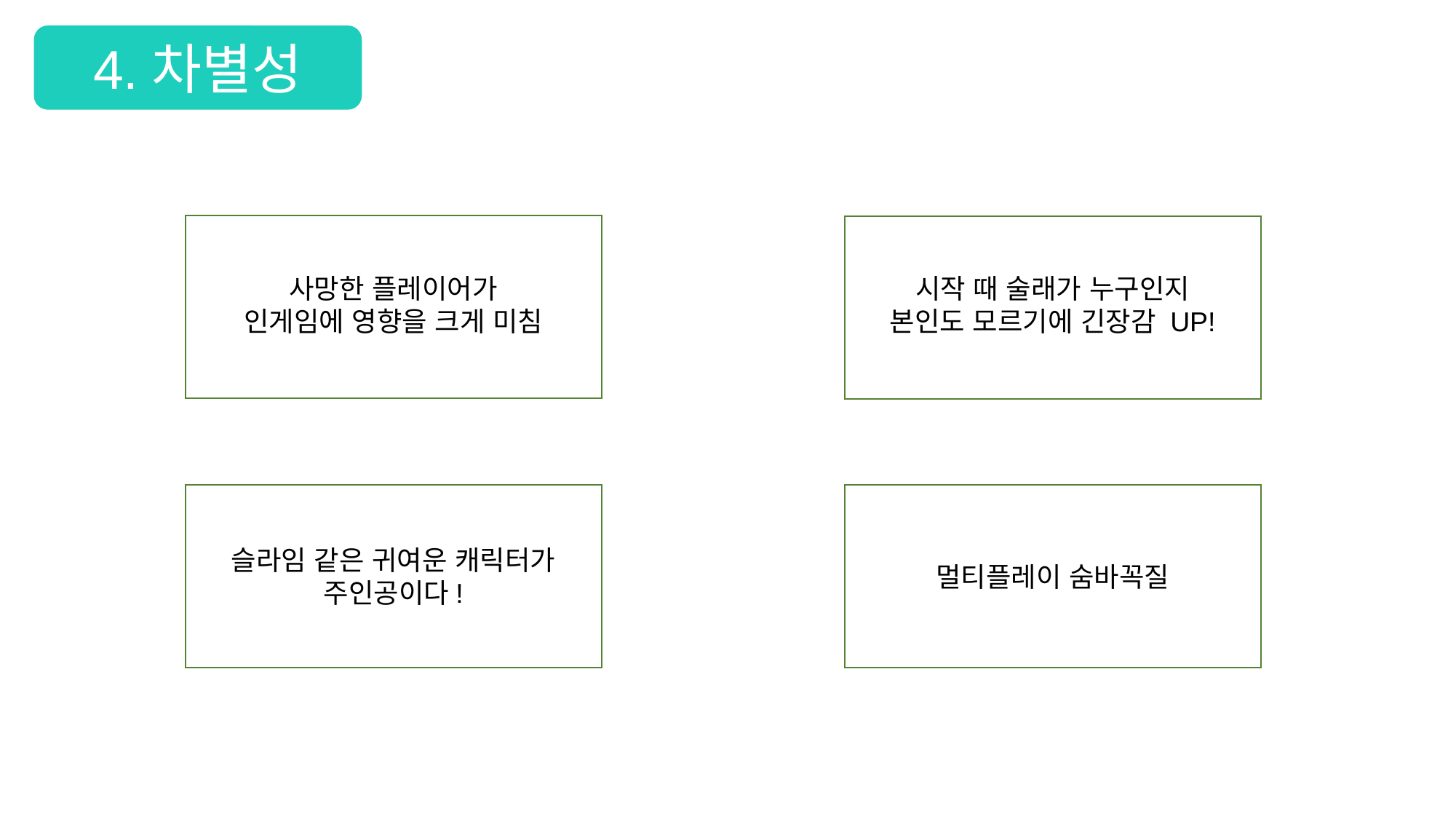

4.차별성

시작 때 술래가 누구인지
본인도 모르기에 긴장감 UP!
사망한 플레이어가
인게임에 영향을 크게 미침

슬라임 같은 귀여운 캐릭터가
주인공이다!
멀티플레이 숨바꼭질